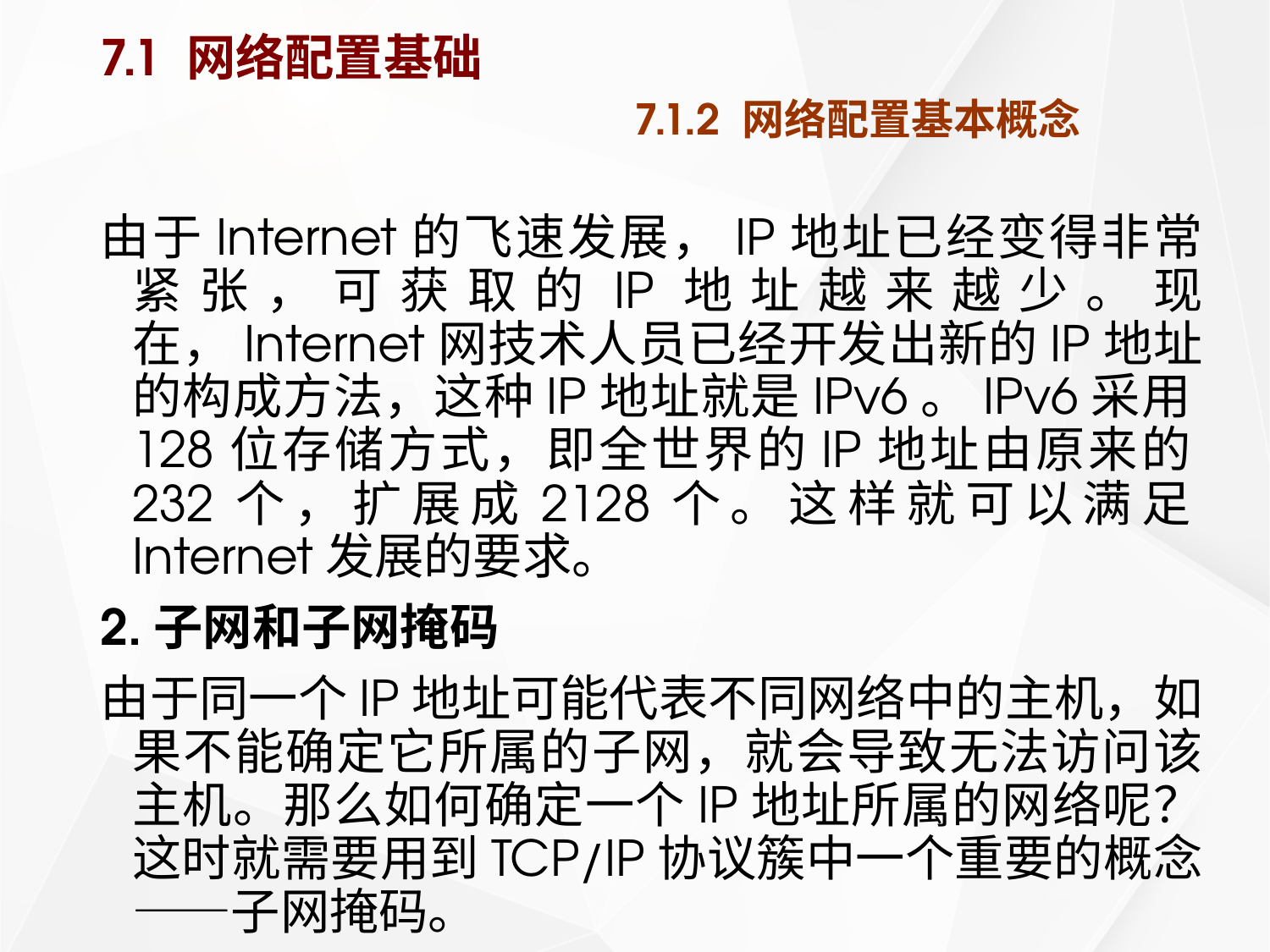

# 7.1 网络配置基础 7.1.2 网络配置基本概念
由于Internet的飞速发展，IP地址已经变得非常紧张，可获取的IP地址越来越少。现在，Internet网技术人员已经开发出新的IP地址的构成方法，这种IP地址就是IPv6。IPv6采用128位存储方式，即全世界的IP地址由原来的232个，扩展成2128个。这样就可以满足Internet发展的要求。
2.子网和子网掩码
由于同一个IP地址可能代表不同网络中的主机，如果不能确定它所属的子网，就会导致无法访问该主机。那么如何确定一个IP地址所属的网络呢？这时就需要用到TCP/IP协议簇中一个重要的概念——子网掩码。
子网掩码也是一组由“.”分隔的4段数字组成，它可以用于定义一个IP地址所属的网络，说明IP地址中哪些部分表示网络地址，哪部分表示主机地址。具体办法就是，首先，将IP地址和子网